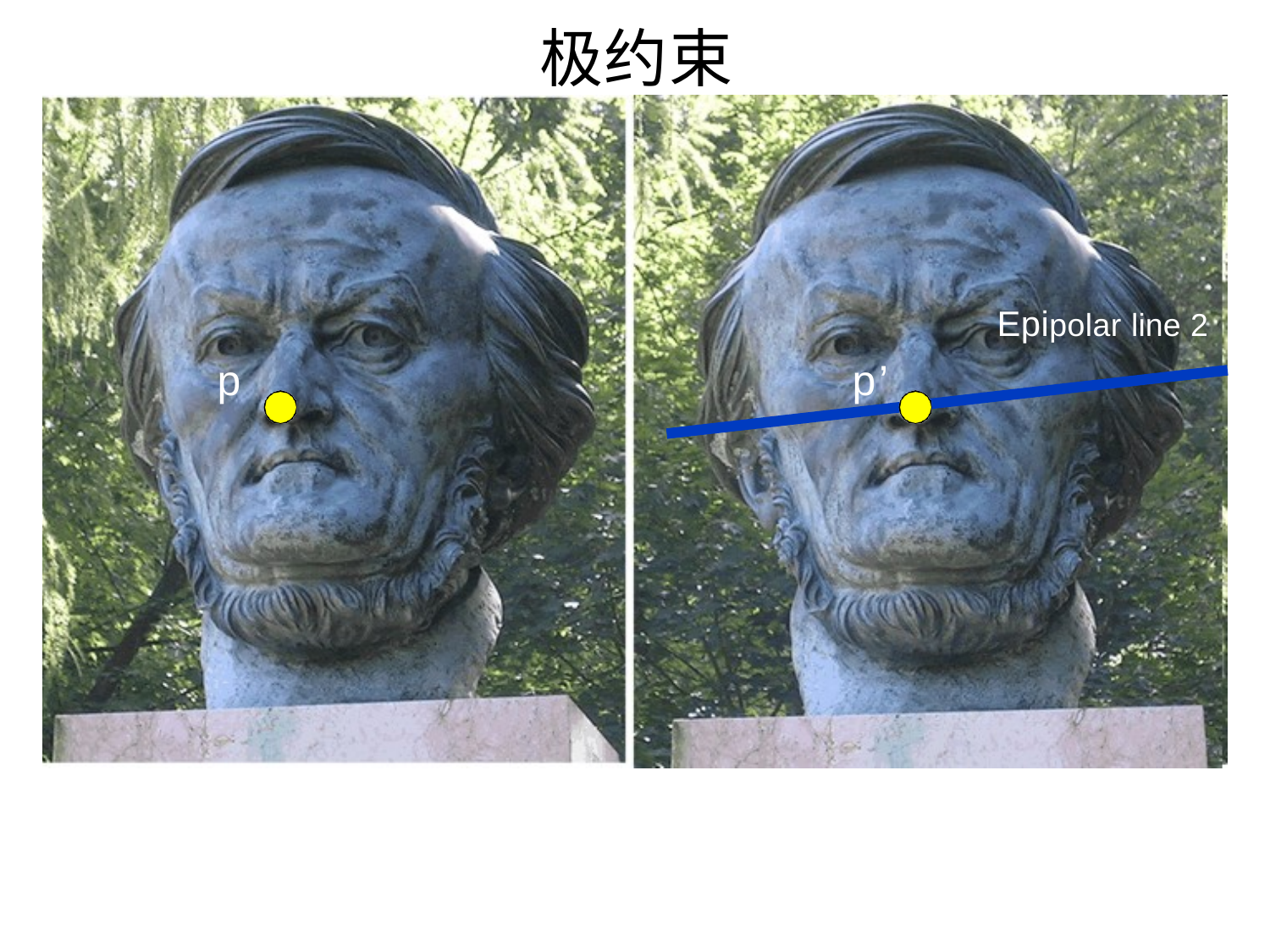

# 极约束

Epipolar line 2
p’
p